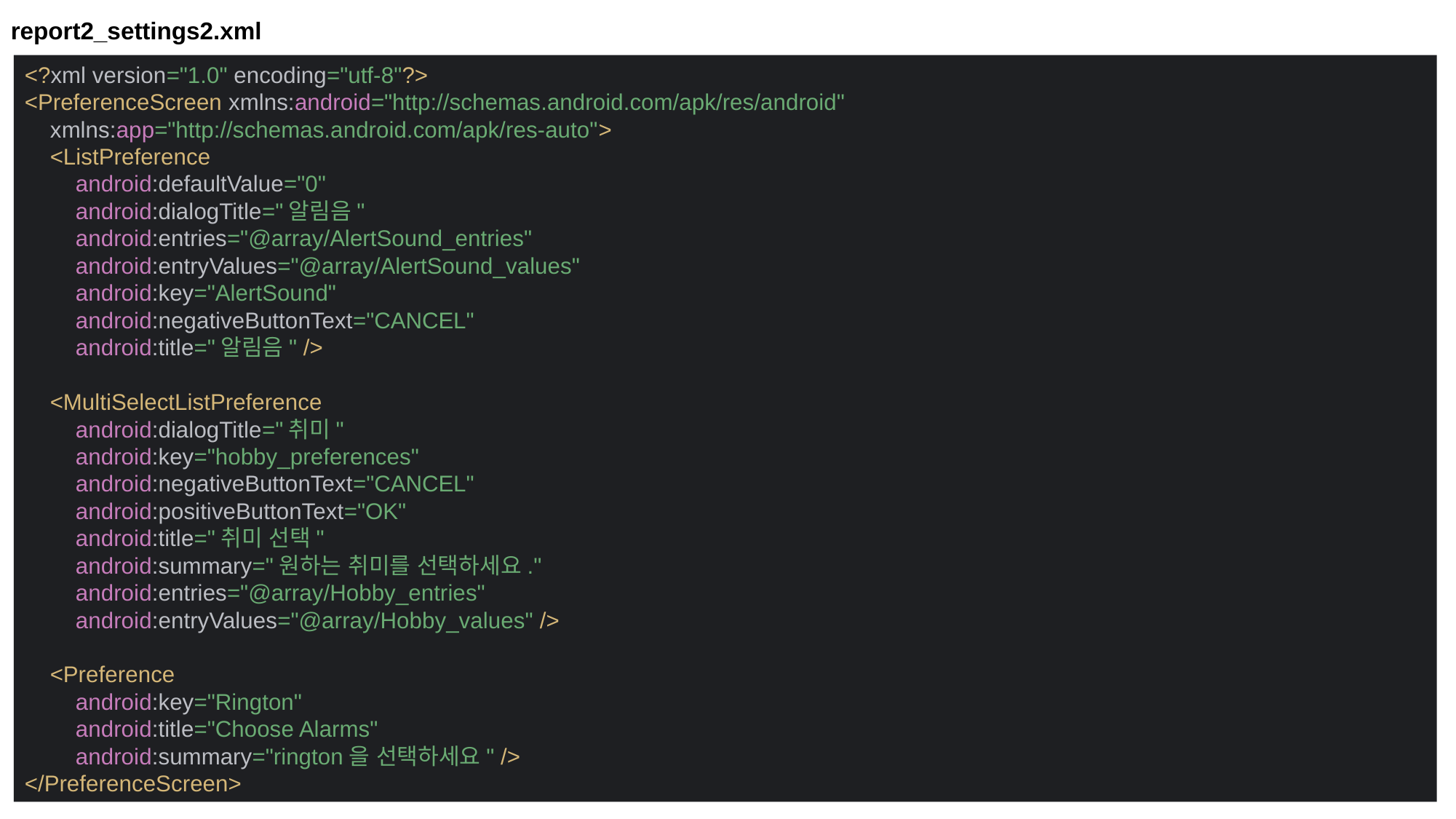

report2_settings2.xml
<?xml version="1.0" encoding="utf-8"?>
<PreferenceScreen xmlns:android="http://schemas.android.com/apk/res/android"
    xmlns:app="http://schemas.android.com/apk/res-auto">
    <ListPreference
        android:defaultValue="0"
        android:dialogTitle="알림음"
        android:entries="@array/AlertSound_entries"
        android:entryValues="@array/AlertSound_values"
        android:key="AlertSound"
        android:negativeButtonText="CANCEL"
        android:title="알림음" />
    <MultiSelectListPreference
        android:dialogTitle="취미"
        android:key="hobby_preferences"
        android:negativeButtonText="CANCEL"
        android:positiveButtonText="OK"
        android:title="취미 선택"
        android:summary="원하는 취미를 선택하세요."
        android:entries="@array/Hobby_entries"
        android:entryValues="@array/Hobby_values" />
    <Preference
        android:key="Rington"
        android:title="Choose Alarms"
        android:summary="rington을 선택하세요" />
</PreferenceScreen>